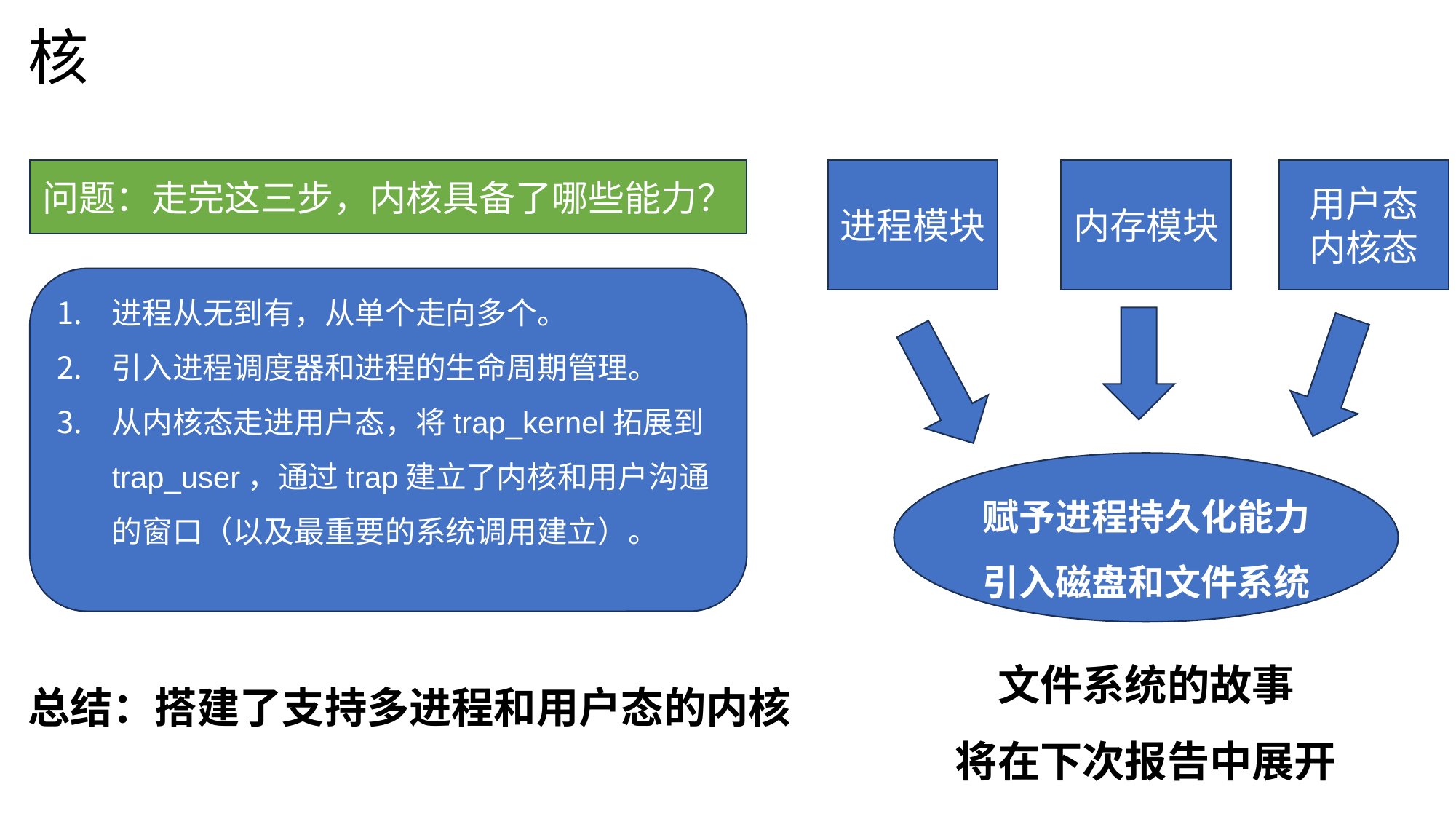

# 阶段性小结-2：支持多进程和用户态的内核
问题：走完这三步，内核具备了哪些能力？
进程模块
内存模块
用户态
内核态
进程从无到有，从单个走向多个。
引入进程调度器和进程的生命周期管理。
从内核态走进用户态，将trap_kernel拓展到trap_user，通过trap建立了内核和用户沟通的窗口（以及最重要的系统调用建立）。

赋予进程持久化能力
引入磁盘和文件系统
文件系统的故事
将在下次报告中展开
总结：搭建了支持多进程和用户态的内核